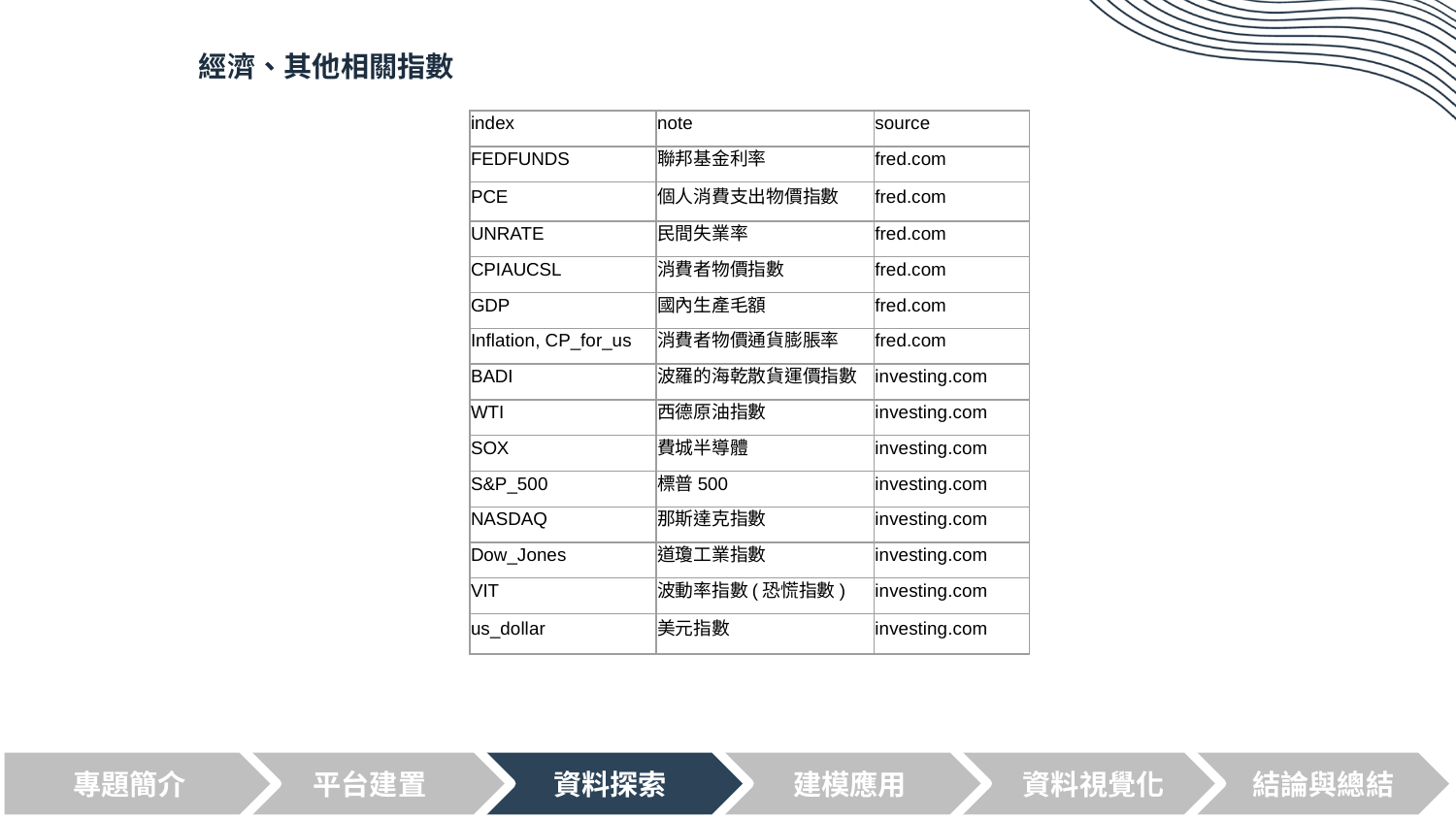

經濟、其他相關指數

| index | note | source |
| --- | --- | --- |
| FEDFUNDS | 聯邦基金利率 | fred.com |
| PCE | 個人消費支出物價指數 | fred.com |
| UNRATE | 民間失業率 | fred.com |
| CPIAUCSL | 消費者物價指數 | fred.com |
| GDP | 國內生產毛額 | fred.com |
| Inflation, CP\_for\_us | 消費者物價通貨膨脹率 | fred.com |
| BADI | 波羅的海乾散貨運價指數 | investing.com |
| WTI | 西德原油指數 | investing.com |
| SOX | 費城半導體 | investing.com |
| S&P\_500 | 標普500 | investing.com |
| NASDAQ | 那斯達克指數 | investing.com |
| Dow\_Jones | 道瓊工業指數 | investing.com |
| VIT | 波動率指數(恐慌指數) | investing.com |
| us\_dollar | 美元指數 | investing.com |

專題簡介
平台建置
資料探索
建模應用
資料視覺化
結論與總結